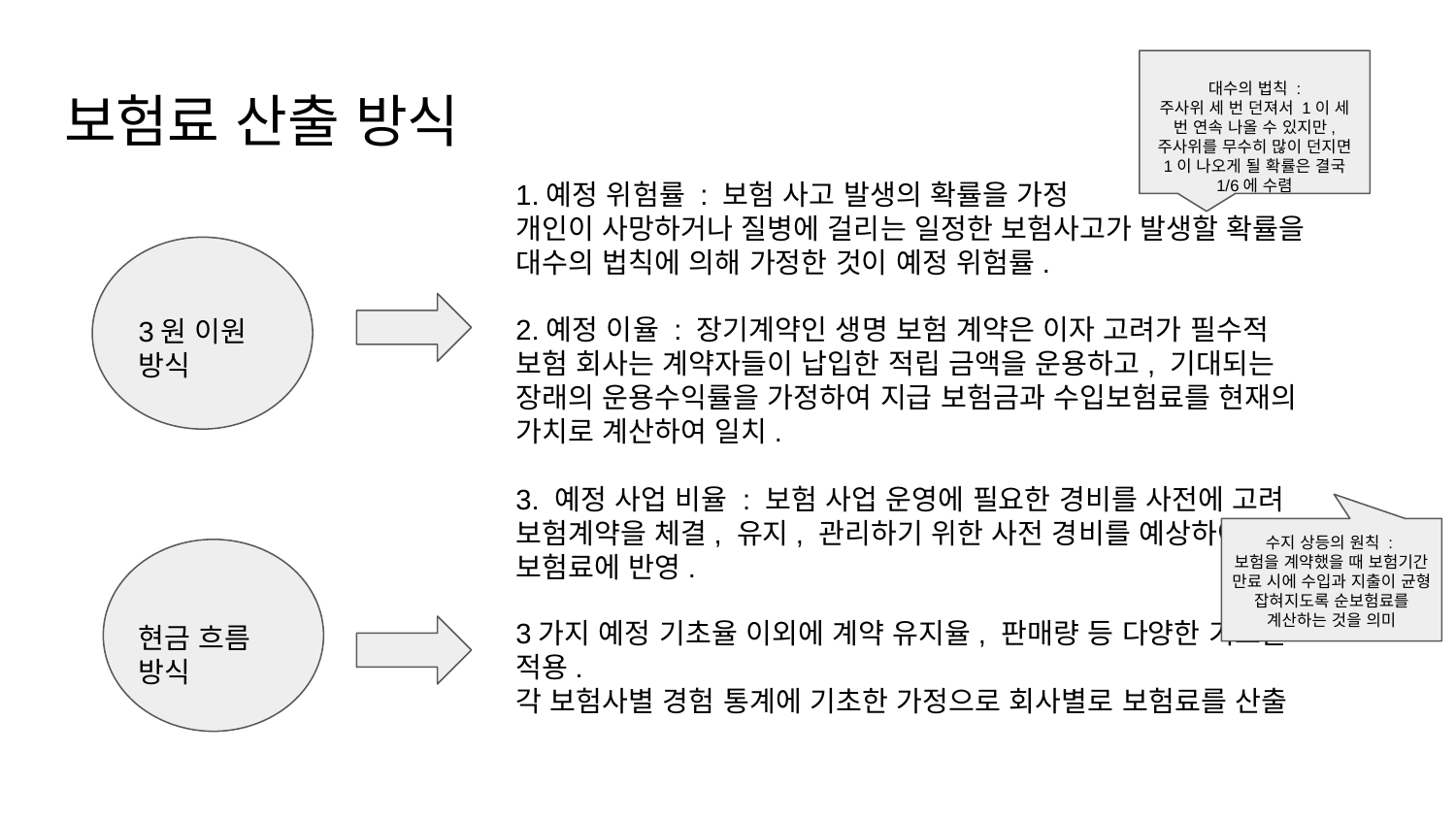

대수의 법칙 :
주사위 세 번 던져서 1이 세 번 연속 나올 수 있지만, 주사위를 무수히 많이 던지면 1이 나오게 될 확률은 결국 1/6에 수렴
# 보험료 산출 방식
1.예정 위험률 : 보험 사고 발생의 확률을 가정
개인이 사망하거나 질병에 걸리는 일정한 보험사고가 발생할 확률을 대수의 법칙에 의해 가정한 것이 예정 위험률.

2.예정 이율 : 장기계약인 생명 보험 계약은 이자 고려가 필수적
보험 회사는 계약자들이 납입한 적립 금액을 운용하고, 기대되는 장래의 운용수익률을 가정하여 지급 보험금과 수입보험료를 현재의 가치로 계산하여 일치.

3. 예정 사업 비율 : 보험 사업 운영에 필요한 경비를 사전에 고려
보험계약을 체결, 유지, 관리하기 위한 사전 경비를 예상하여 보험료에 반영.

3원 이원 방식
수지 상등의 원칙 :
보험을 계약했을 때 보험기간 만료 시에 수입과 지출이 균형 잡혀지도록 순보험료를 계산하는 것을 의미

3가지 예정 기초율 이외에 계약 유지율, 판매량 등 다양한 기초율 적용.
각 보험사별 경험 통계에 기초한 가정으로 회사별로 보험료를 산출
현금 흐름 방식